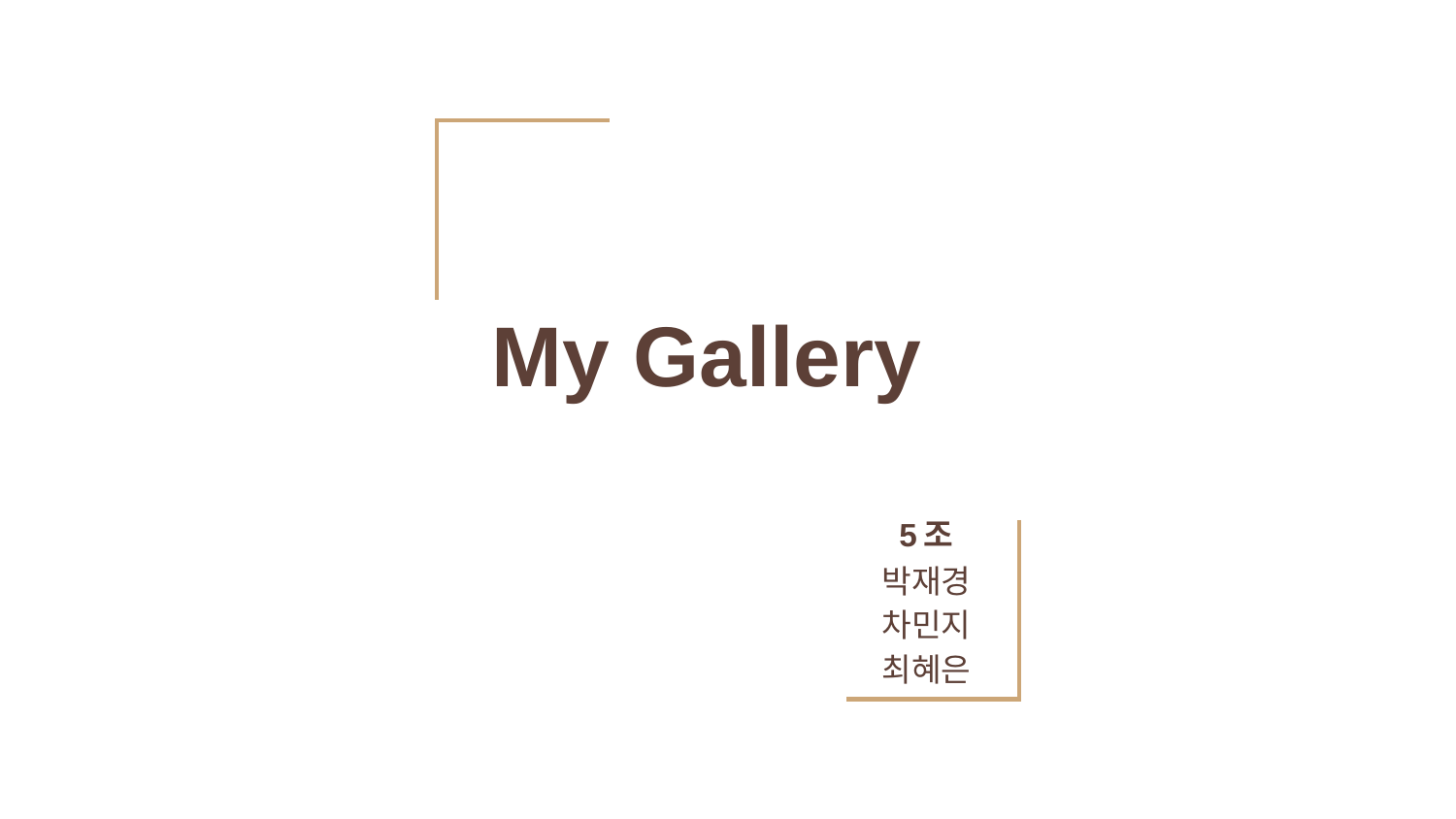

# My Gallery
5조

박재경

차민지

최혜은